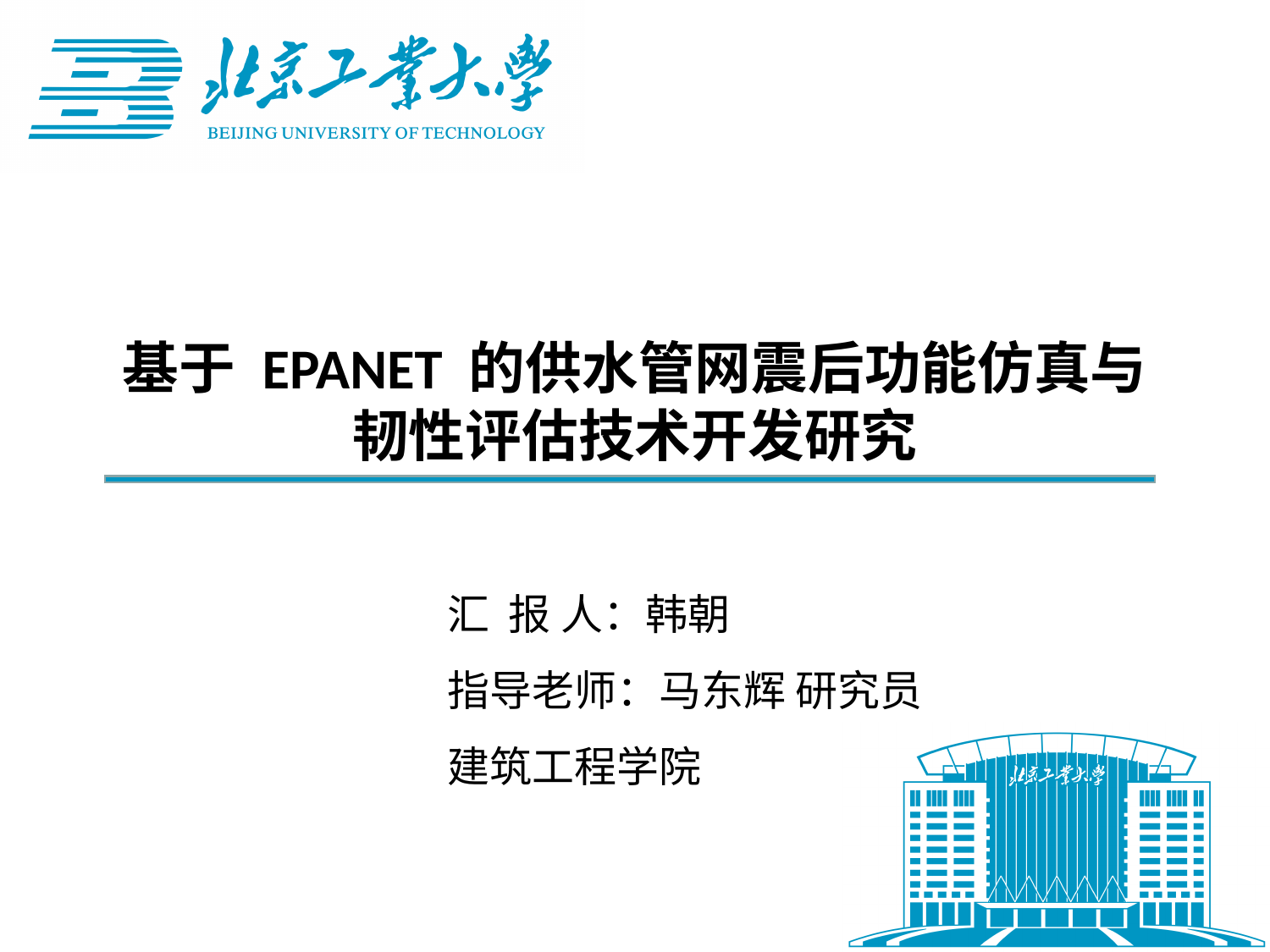

基于 EPANET 的供水管网震后功能仿真与韧性评估技术开发研究

汇  报 人：韩朝
指导老师：马东辉 研究员
建筑工程学院